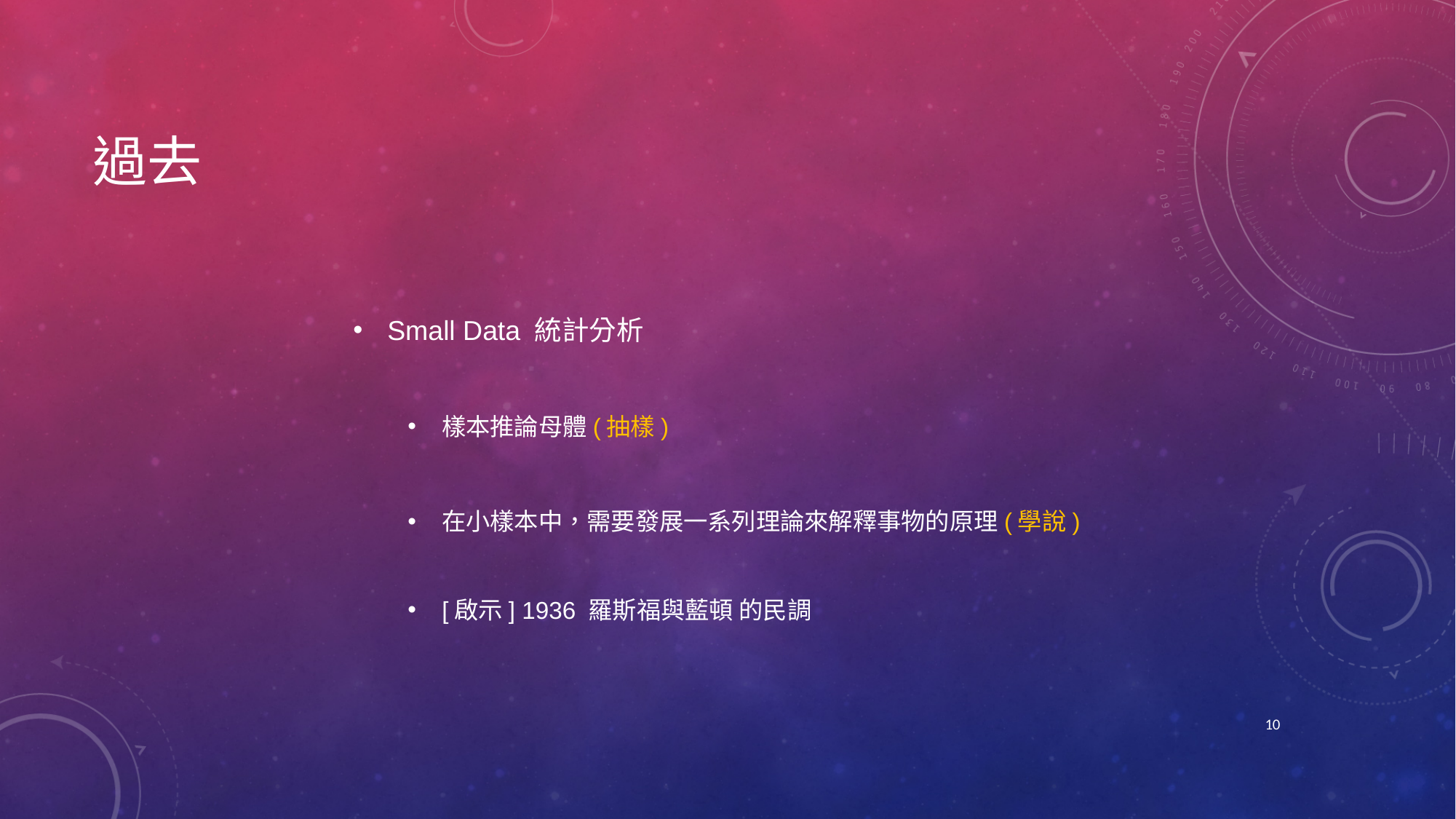

# 過去
Small Data 統計分析

樣本推論母體(抽樣)

在小樣本中，需要發展一系列理論來解釋事物的原理(學說)

[啟示] 1936 羅斯福與藍頓 的民調

10